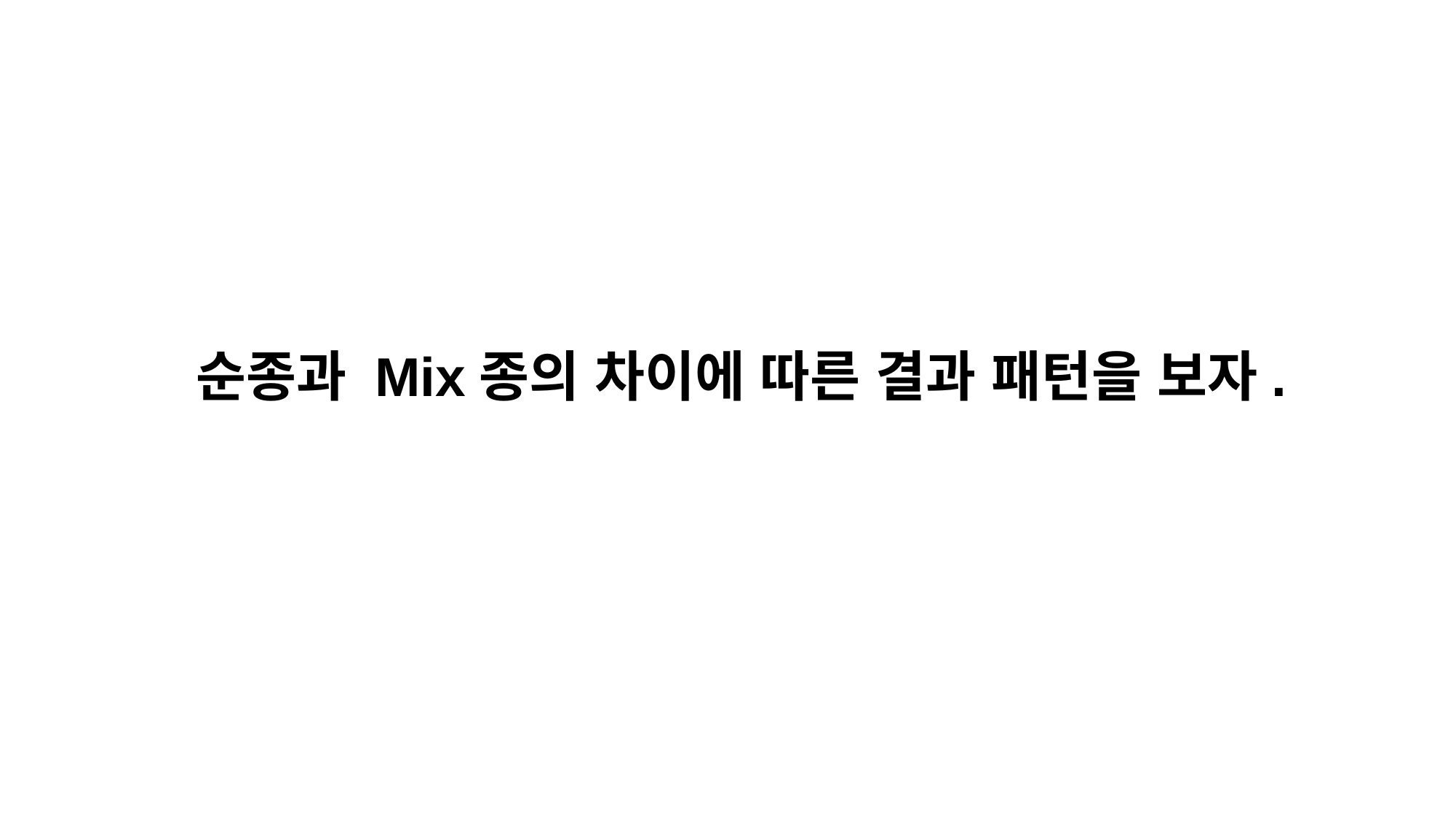

순종과 Mix종의 차이에 따른 결과 패턴을 보자.